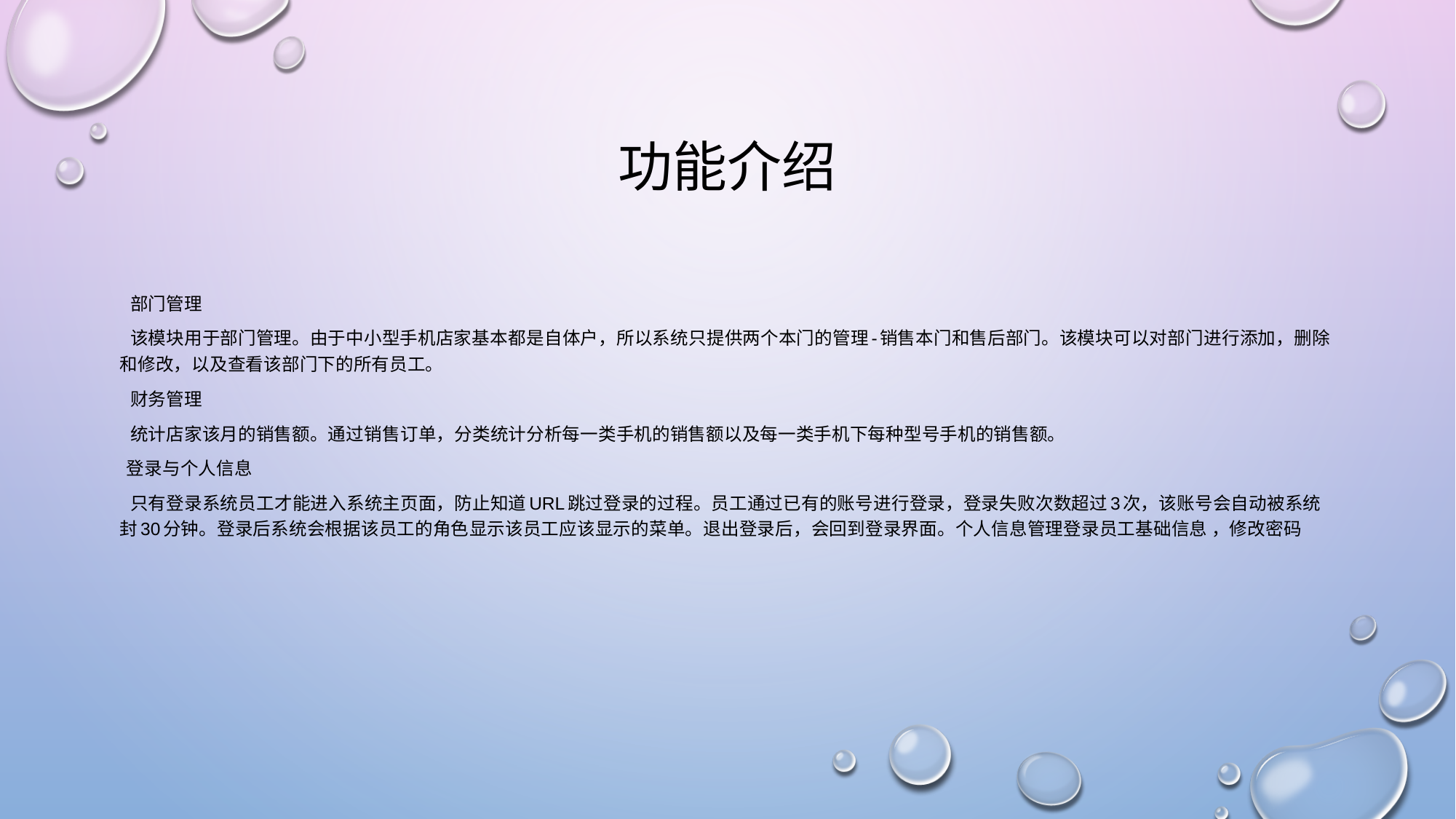

# 功能介绍
  部门管理
  该模块用于部门管理。由于中小型手机店家基本都是自体户，所以系统只提供两个本门的管理-销售本门和售后部门。该模块可以对部门进行添加，删除和修改，以及查看该部门下的所有员工。
  财务管理
  统计店家该月的销售额。通过销售订单，分类统计分析每一类手机的销售额以及每一类手机下每种型号手机的销售额。
 登录与个人信息
  只有登录系统员工才能进入系统主页面，防止知道URL跳过登录的过程。员工通过已有的账号进行登录，登录失败次数超过3次，该账号会自动被系统封30分钟。登录后系统会根据该员工的角色显示该员工应该显示的菜单。退出登录后，会回到登录界面。个人信息管理登录员工基础信息 ，修改密码